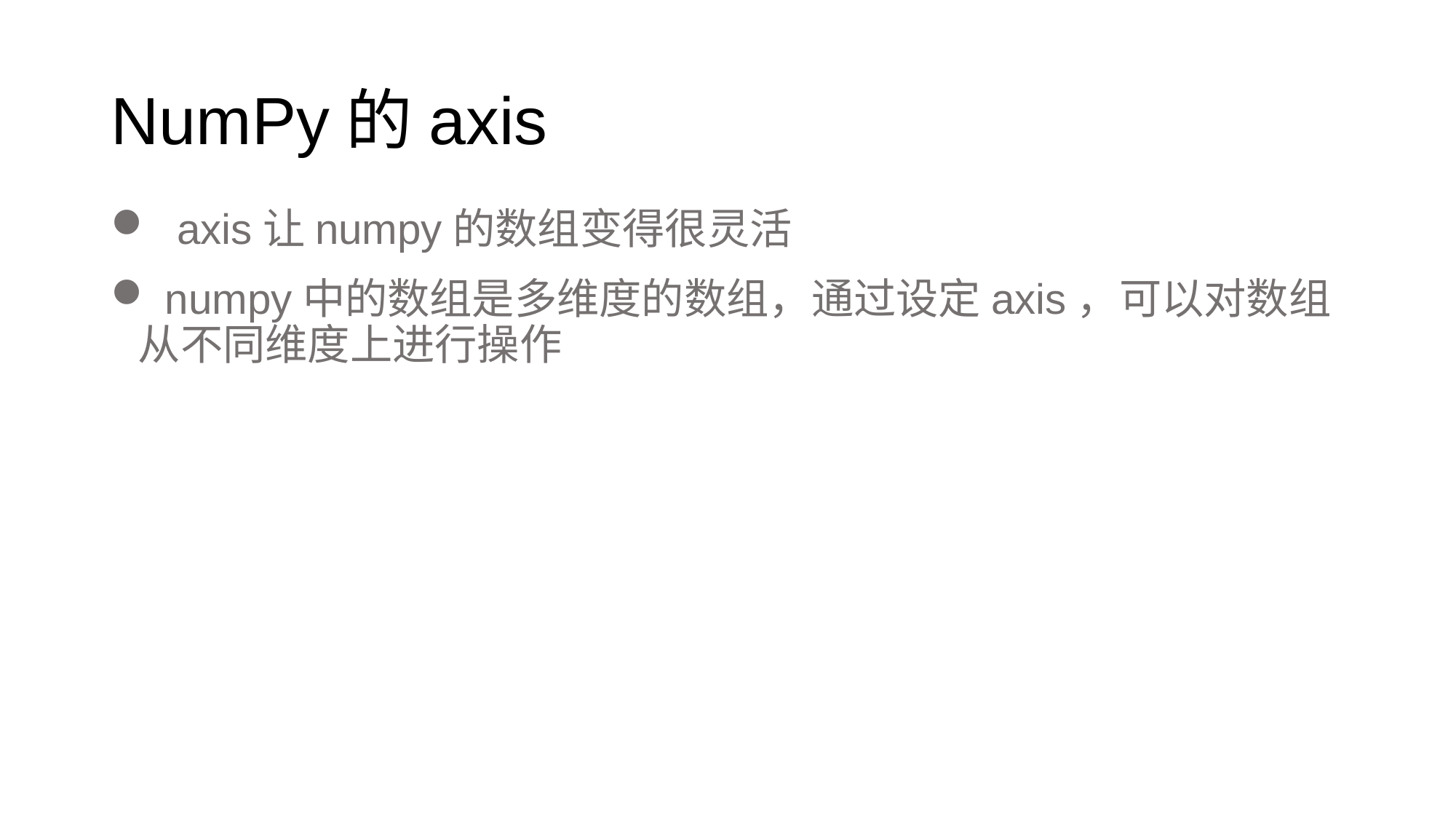

# NumPy的axis
  axis让numpy的数组变得很灵活
 numpy中的数组是多维度的数组，通过设定axis，可以对数组从不同维度上进行操作